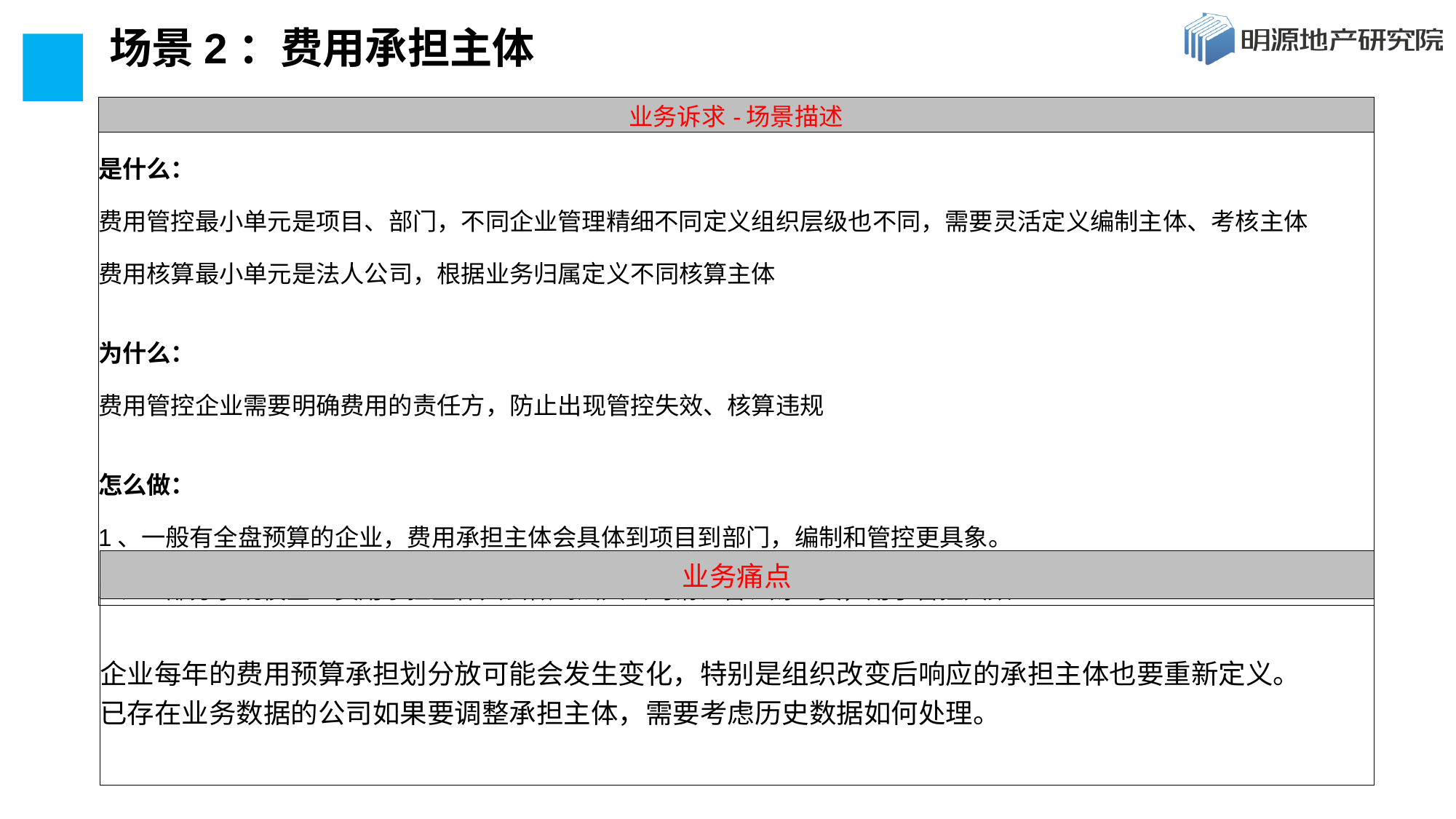

# 场景2：费用承担主体
| 业务诉求-场景描述 |
| --- |
| 是什么： 费用管控最小单元是项目、部门，不同企业管理精细不同定义组织层级也不同，需要灵活定义编制主体、考核主体 费用核算最小单元是法人公司，根据业务归属定义不同核算主体 为什么： 费用管控企业需要明确费用的责任方，防止出现管控失效、核算违规 怎么做： 1、一般有全盘预算的企业，费用承担主体会具体到项目到部门，编制和管控更具象。 2、一部分小规模企业费用承担主体只会做到法人公司销、管、财三费，用于管控大数 |
| 业务痛点 |
| --- |
| 企业每年的费用预算承担划分放可能会发生变化，特别是组织改变后响应的承担主体也要重新定义。 已存在业务数据的公司如果要调整承担主体，需要考虑历史数据如何处理。 |